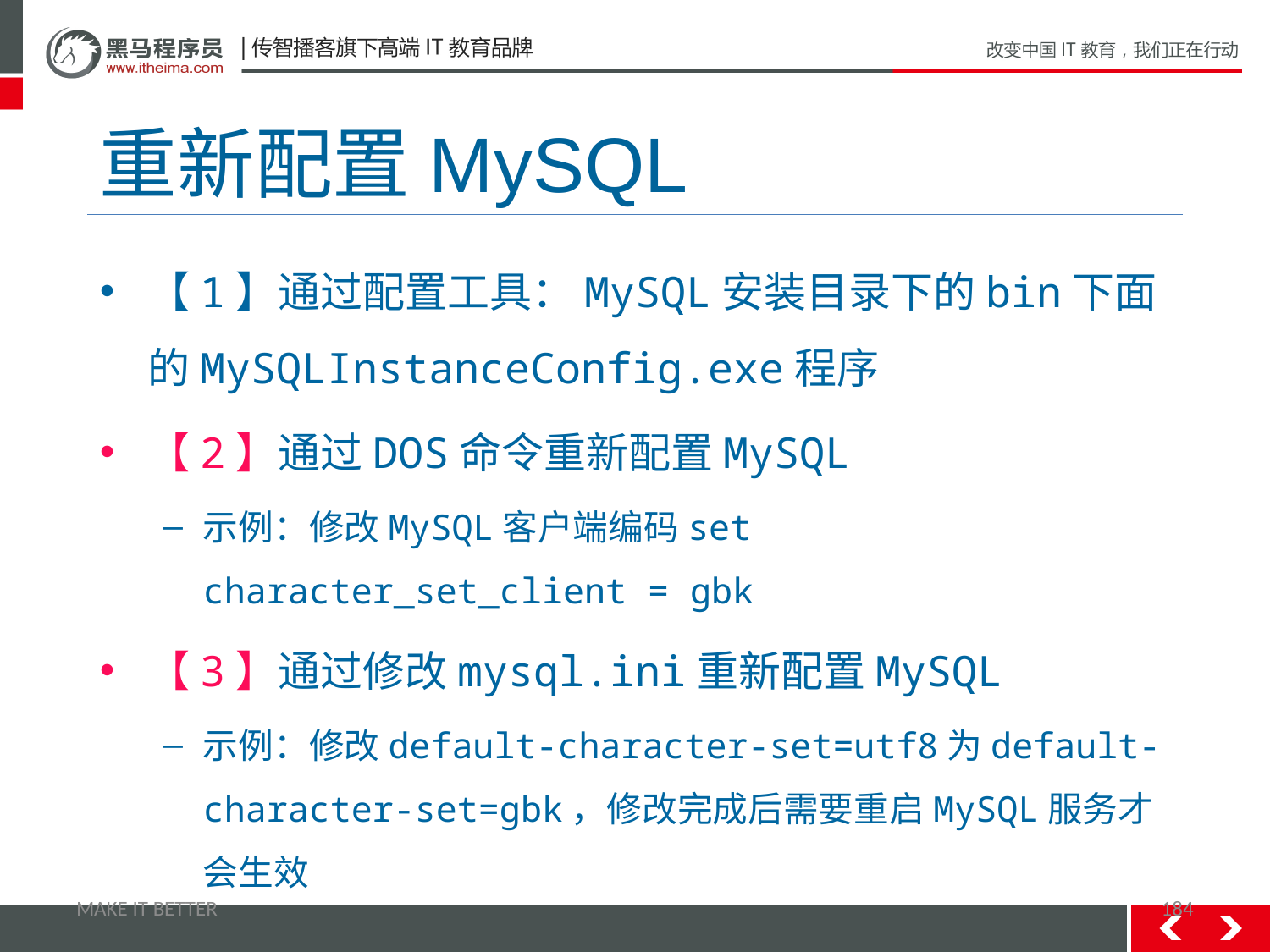

# 重新配置MySQL
【1】通过配置工具：MySQL安装目录下的bin下面的MySQLInstanceConfig.exe程序
【2】通过DOS命令重新配置MySQL
示例：修改MySQL客户端编码set character_set_client = gbk
【3】通过修改mysql.ini重新配置MySQL
示例：修改default-character-set=utf8为default-character-set=gbk，修改完成后需要重启MySQL服务才会生效

MAKE IT BETTER
184